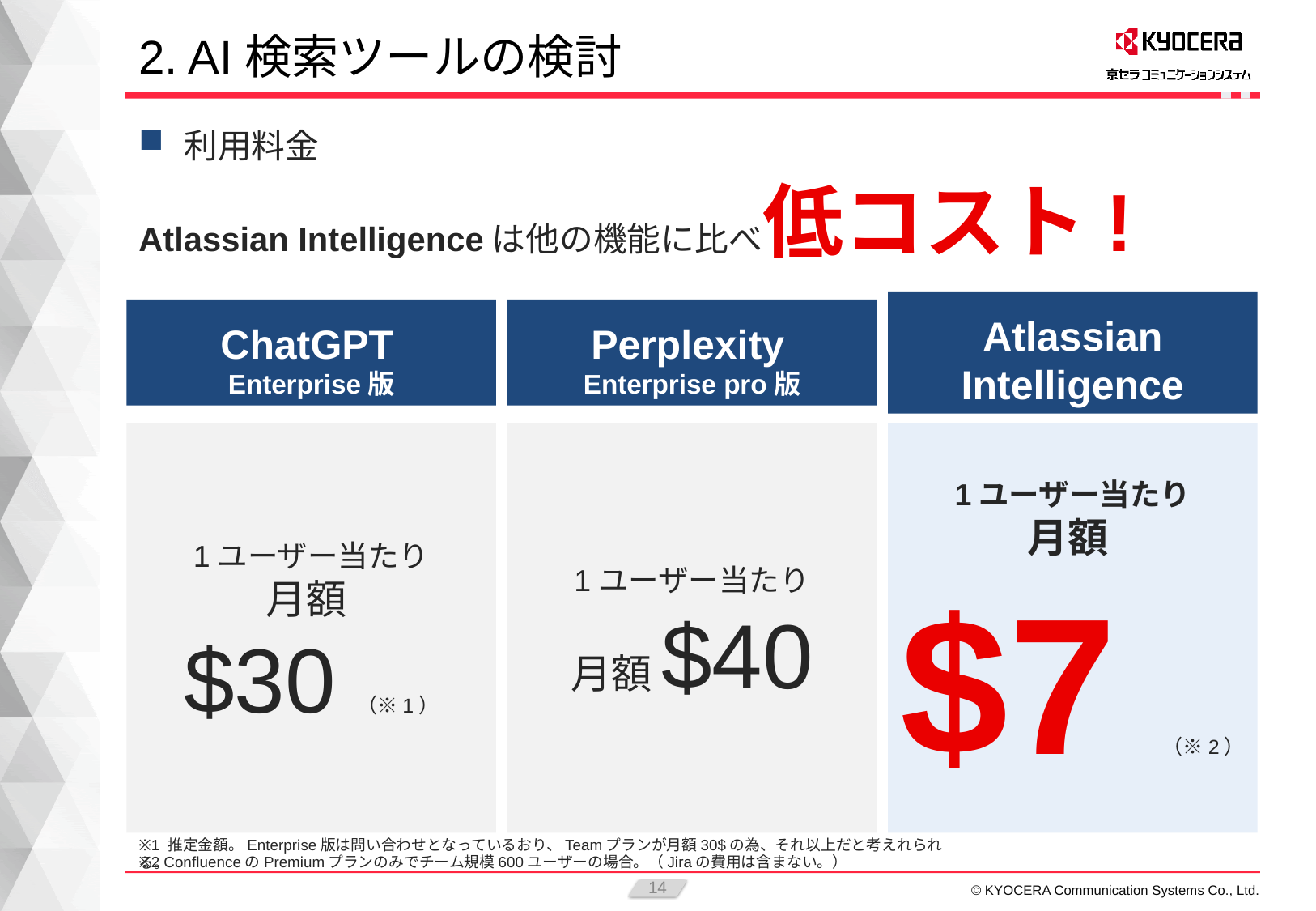

# 2. AI検索ツールの検討
利用料金
Atlassian Intelligenceは他の機能に比べ低コスト!
ChatGPT
Enterprise版
Atlassian
Intelligence
Perplexity
Enterprise pro版
1ユーザー当たり
月額$30（※1）
1ユーザー当たり
月額$40
1ユーザー当たり
月額$7（※2）
※1 推定金額。Enterprise版は問い合わせとなっているおり、Teamプランが月額30$の為、それ以上だと考えれられる。
※2 ConfluenceのPremiumプランのみでチーム規模600ユーザーの場合。（Jiraの費用は含まない。）
14